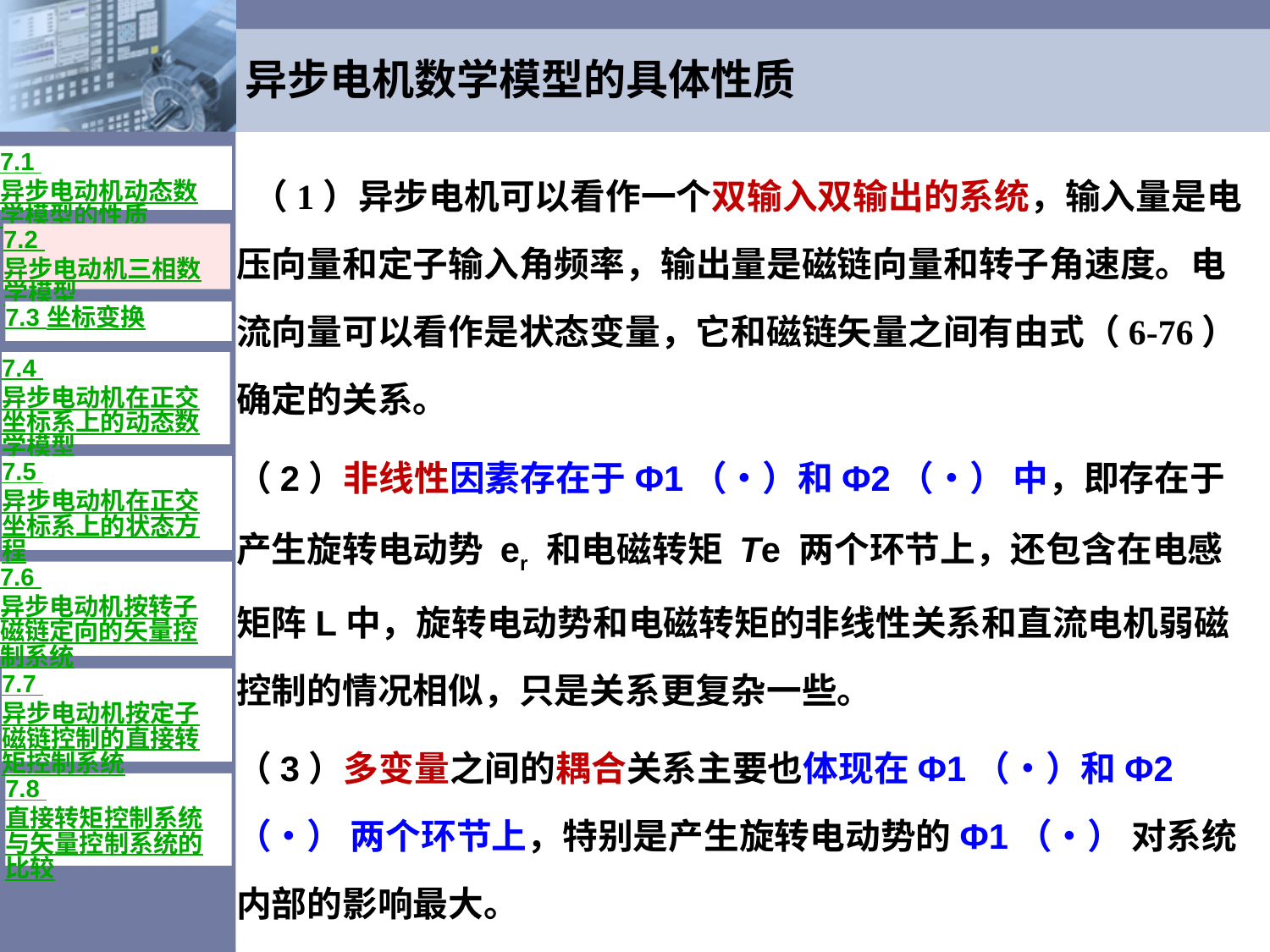

# 异步电机数学模型的具体性质
7.1 异步电动机动态数学模型的性质
 （1）异步电机可以看作一个双输入双输出的系统，输入量是电压向量和定子输入角频率，输出量是磁链向量和转子角速度。电流向量可以看作是状态变量，它和磁链矢量之间有由式（6-76）确定的关系。
（2）非线性因素存在于Φ1（•）和Φ2（•） 中，即存在于产生旋转电动势 er 和电磁转矩 Te 两个环节上，还包含在电感矩阵L中，旋转电动势和电磁转矩的非线性关系和直流电机弱磁控制的情况相似，只是关系更复杂一些。
（3）多变量之间的耦合关系主要也体现在Φ1（•）和Φ2（•） 两个环节上，特别是产生旋转电动势的Φ1（•） 对系统内部的影响最大。

7.2 异步电动机三相数学模型
7.3 坐标变换
7.4 异步电动机在正交坐标系上的动态数学模型
7.5 异步电动机在正交坐标系上的状态方程
7.6 异步电动机按转子磁链定向的矢量控制系统
7.7 异步电动机按定子磁链控制的直接转矩控制系统
7.8 直接转矩控制系统与矢量控制系统的比较